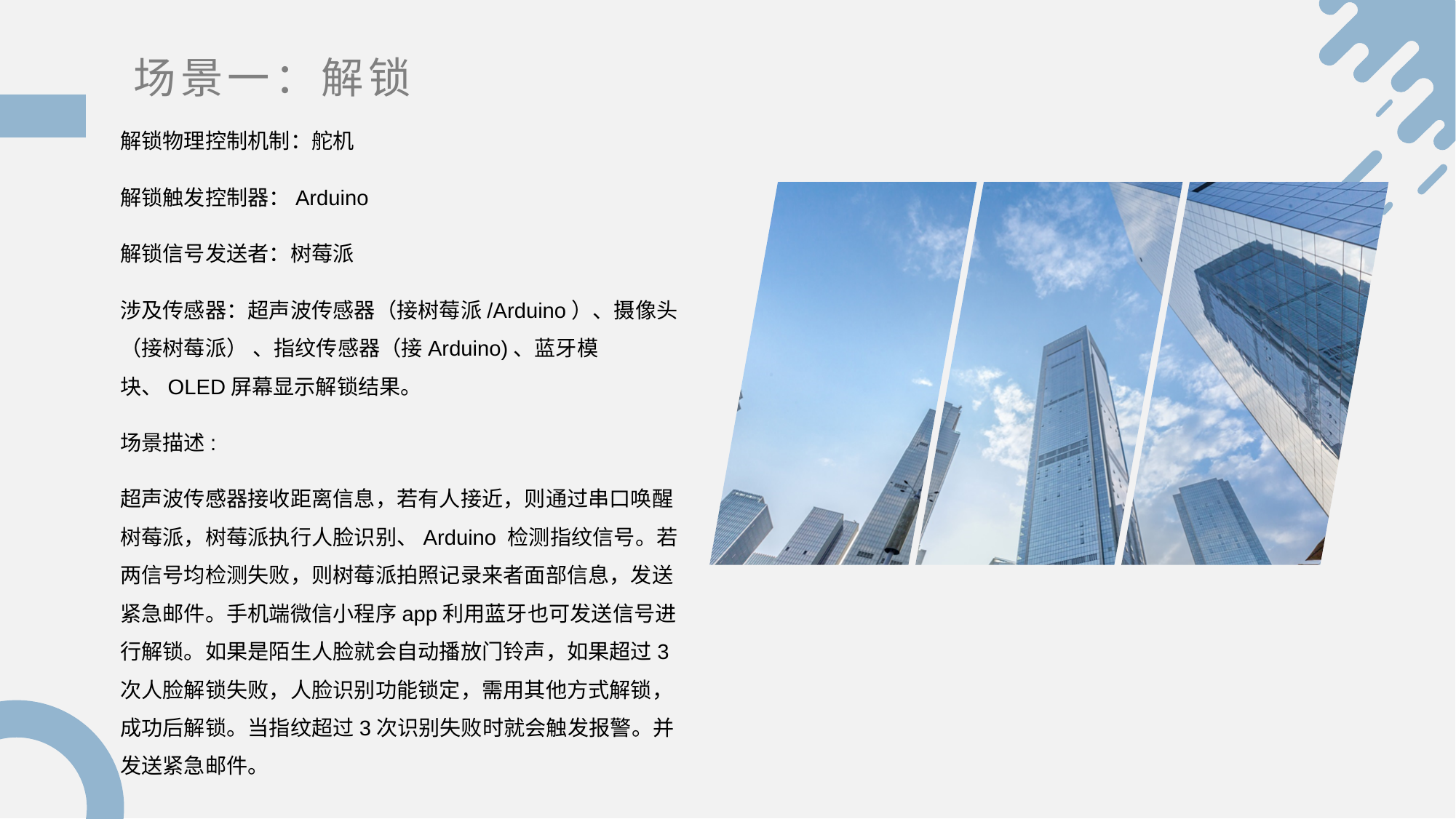

场景一：解锁
解锁物理控制机制：舵机
解锁触发控制器：Arduino
解锁信号发送者：树莓派
涉及传感器：超声波传感器（接树莓派/Arduino）、摄像头（接树莓派） 、指纹传感器（接Arduino)、蓝牙模块、OLED屏幕显示解锁结果。
场景描述:
超声波传感器接收距离信息，若有人接近，则通过串口唤醒树莓派，树莓派执行人脸识别、Arduino 检测指纹信号。若两信号均检测失败，则树莓派拍照记录来者面部信息，发送紧急邮件。手机端微信小程序app利用蓝牙也可发送信号进行解锁。如果是陌生人脸就会自动播放门铃声，如果超过3次人脸解锁失败，人脸识别功能锁定，需用其他方式解锁，成功后解锁。当指纹超过3次识别失败时就会触发报警。并发送紧急邮件。